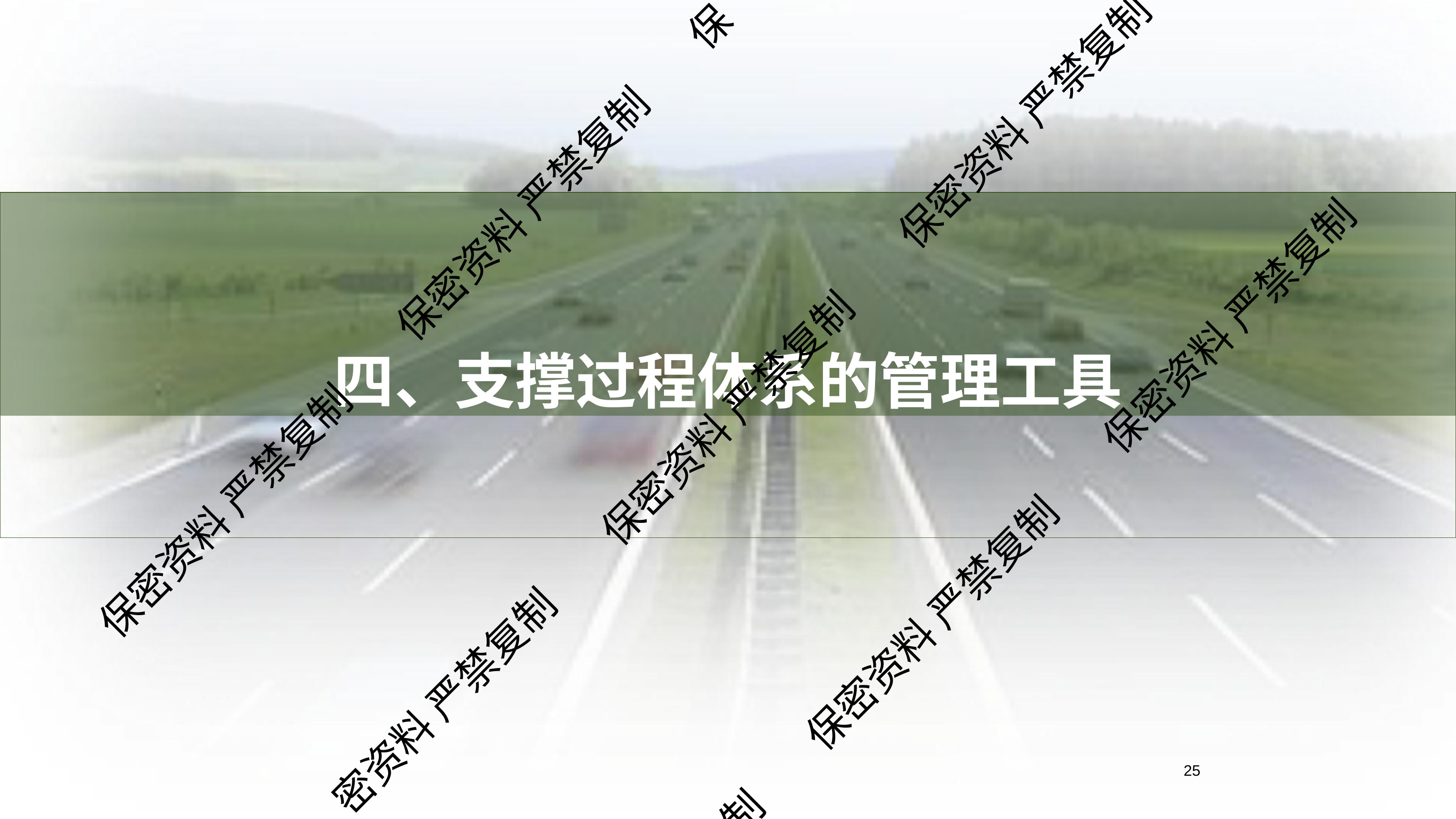

保
保密资料 严禁复制
保密资料 严禁复制

# 四、支撑过程体系的管理工具
保密资料 严禁复制
保密资料 严禁复制
保密资料 严禁复制

保密资料 严禁复制
密资料 严禁复制
25
制